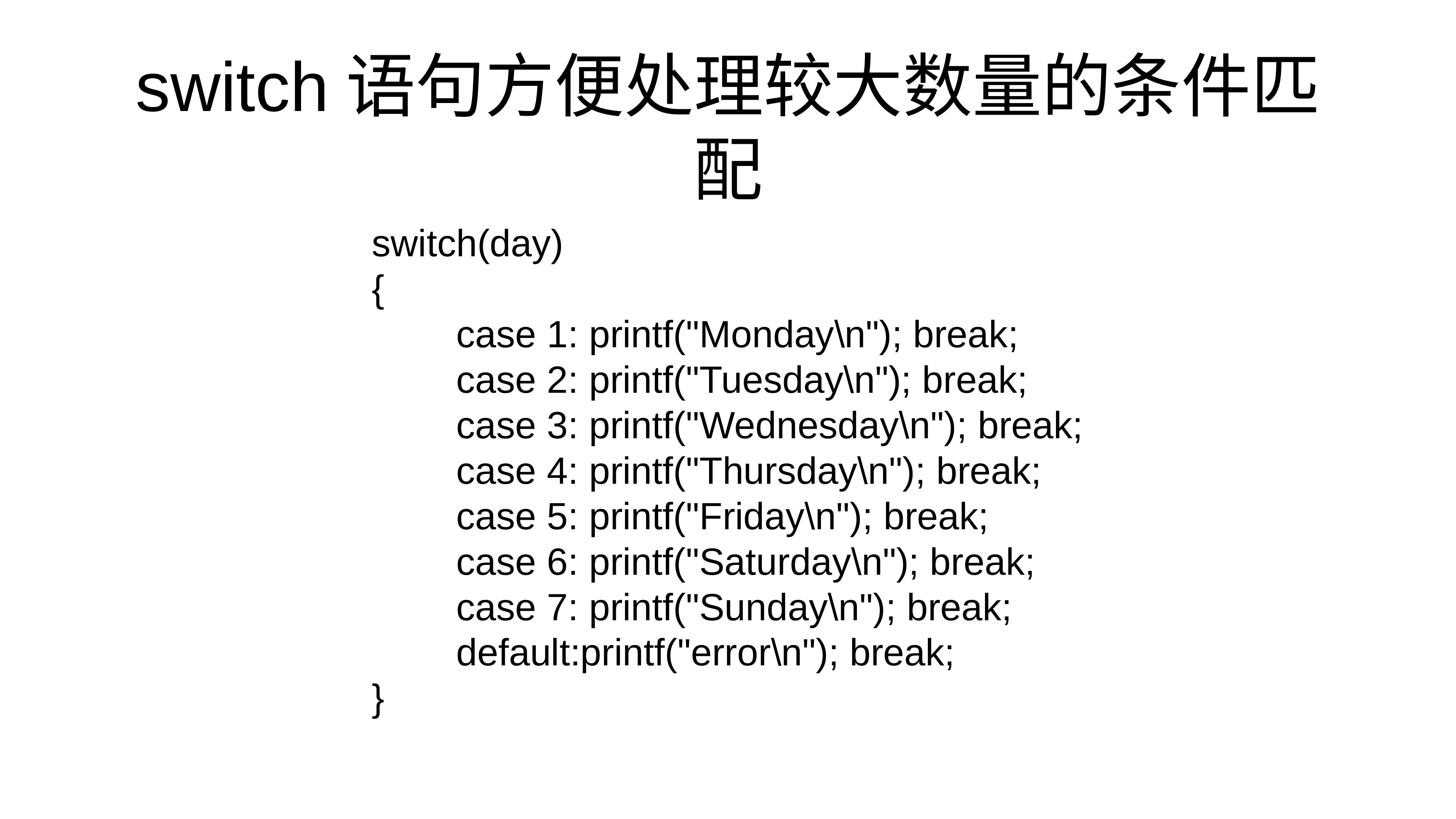

# switch语句方便处理较大数量的条件匹配
switch(day)
{
        case 1: printf("Monday\n"); break;
        case 2: printf("Tuesday\n"); break;
        case 3: printf("Wednesday\n"); break;
        case 4: printf("Thursday\n"); break;
        case 5: printf("Friday\n"); break;
        case 6: printf("Saturday\n"); break;
        case 7: printf("Sunday\n"); break;
        default:printf("error\n"); break;
}